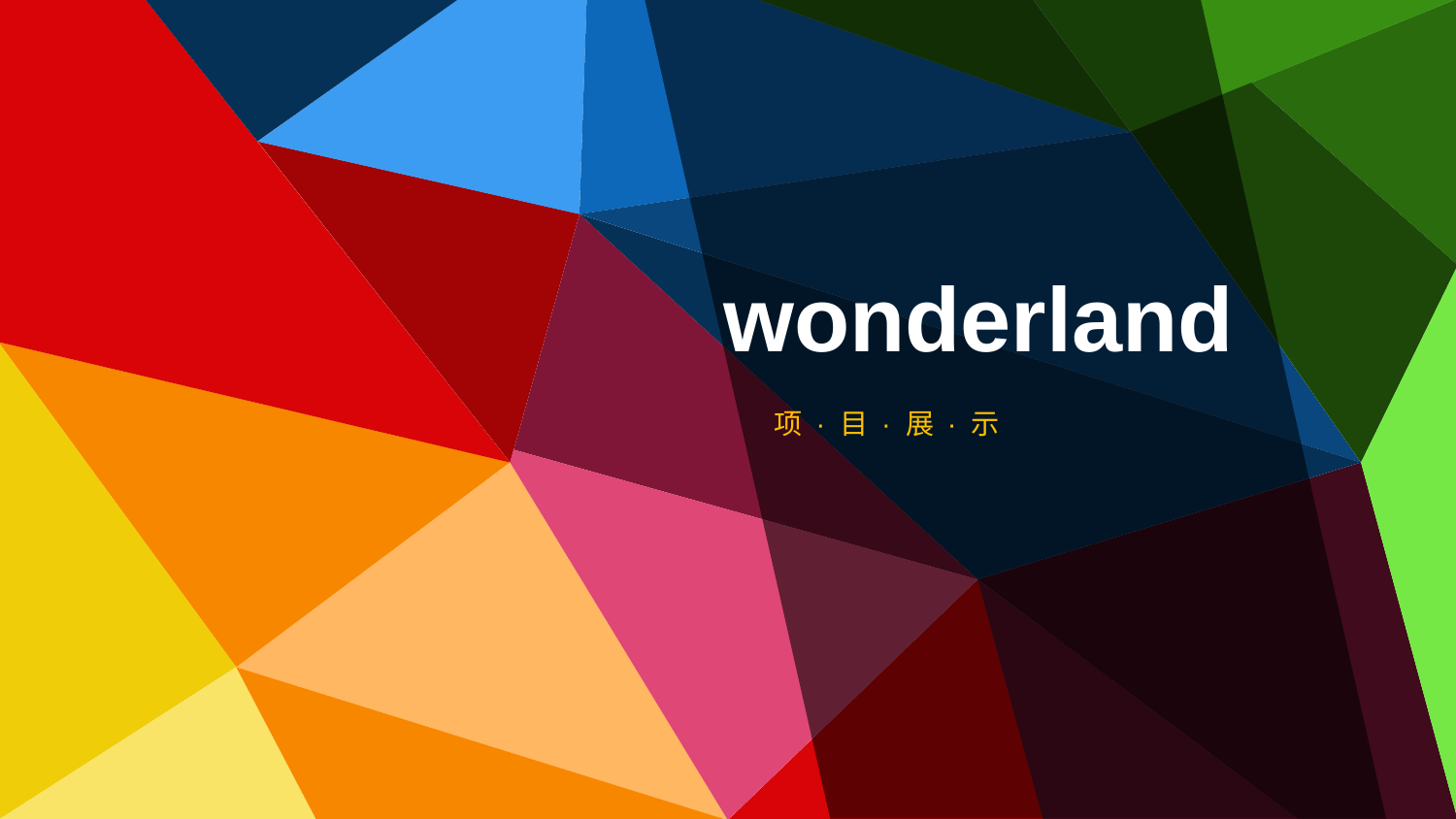

wonderland

项 · 目 · 展 · 示